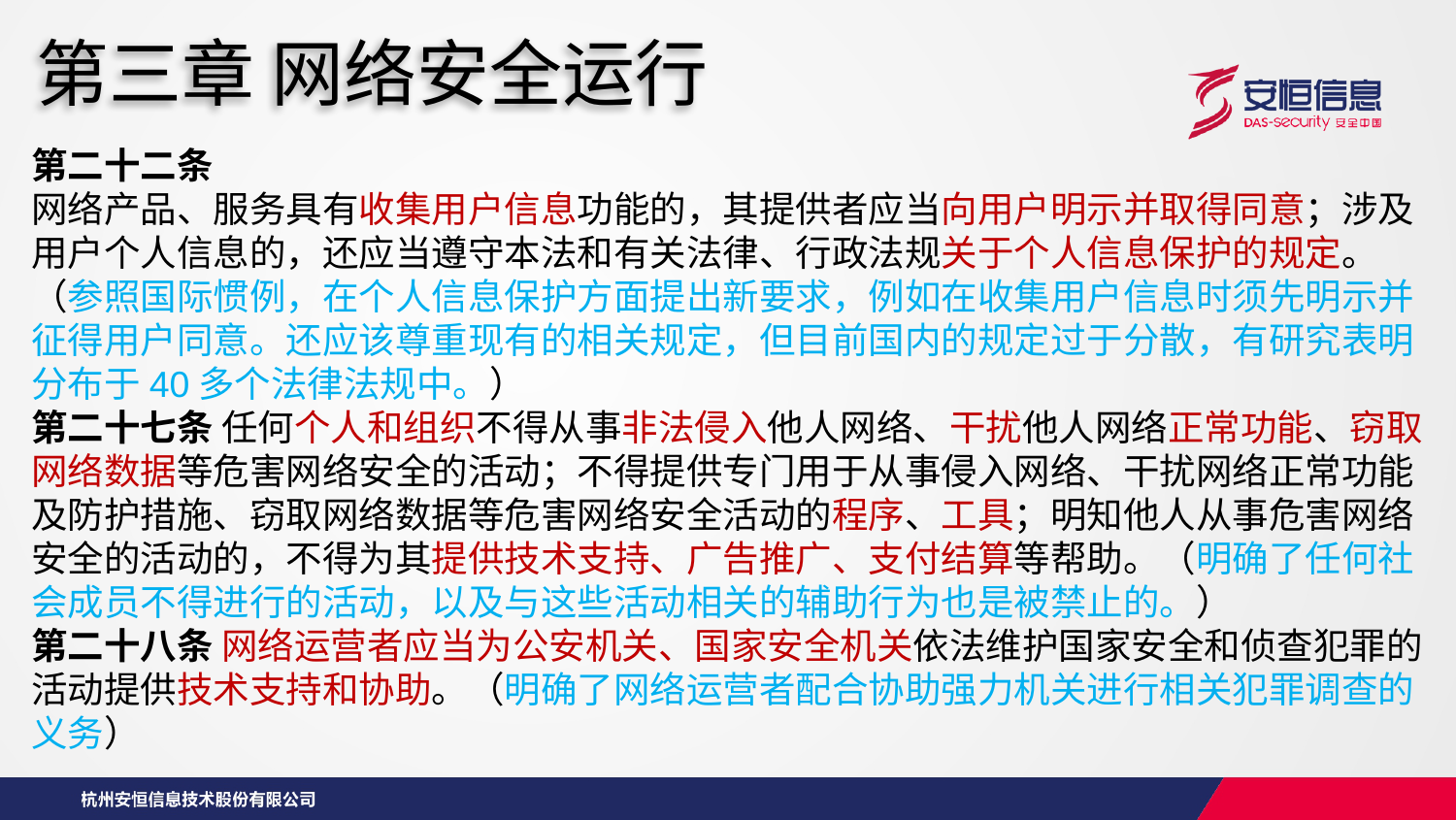

第三章 网络安全运行
第二十二条
网络产品、服务具有收集用户信息功能的，其提供者应当向用户明示并取得同意；涉及用户个人信息的，还应当遵守本法和有关法律、行政法规关于个人信息保护的规定。（参照国际惯例，在个人信息保护方面提出新要求，例如在收集用户信息时须先明示并征得用户同意。还应该尊重现有的相关规定，但目前国内的规定过于分散，有研究表明分布于40多个法律法规中。）
第二十七条 任何个人和组织不得从事非法侵入他人网络、干扰他人网络正常功能、窃取网络数据等危害网络安全的活动；不得提供专门用于从事侵入网络、干扰网络正常功能及防护措施、窃取网络数据等危害网络安全活动的程序、工具；明知他人从事危害网络安全的活动的，不得为其提供技术支持、广告推广、支付结算等帮助。（明确了任何社会成员不得进行的活动，以及与这些活动相关的辅助行为也是被禁止的。）
第二十八条 网络运营者应当为公安机关、国家安全机关依法维护国家安全和侦查犯罪的活动提供技术支持和协助。（明确了网络运营者配合协助强力机关进行相关犯罪调查的义务）